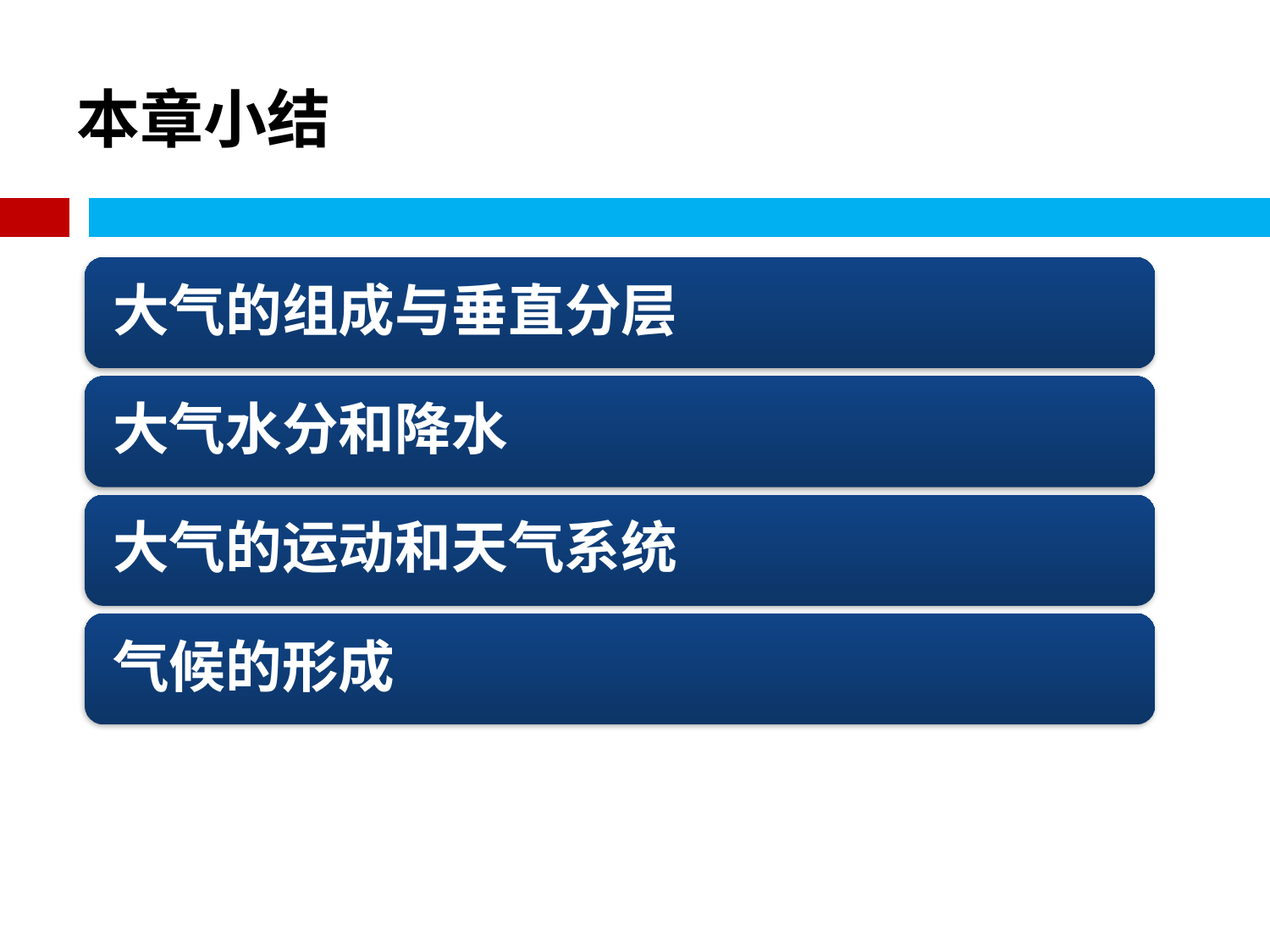

# 本章小结
大气的组成与垂直分层
大气水分和降水
大气的运动和天气系统
气候的形成